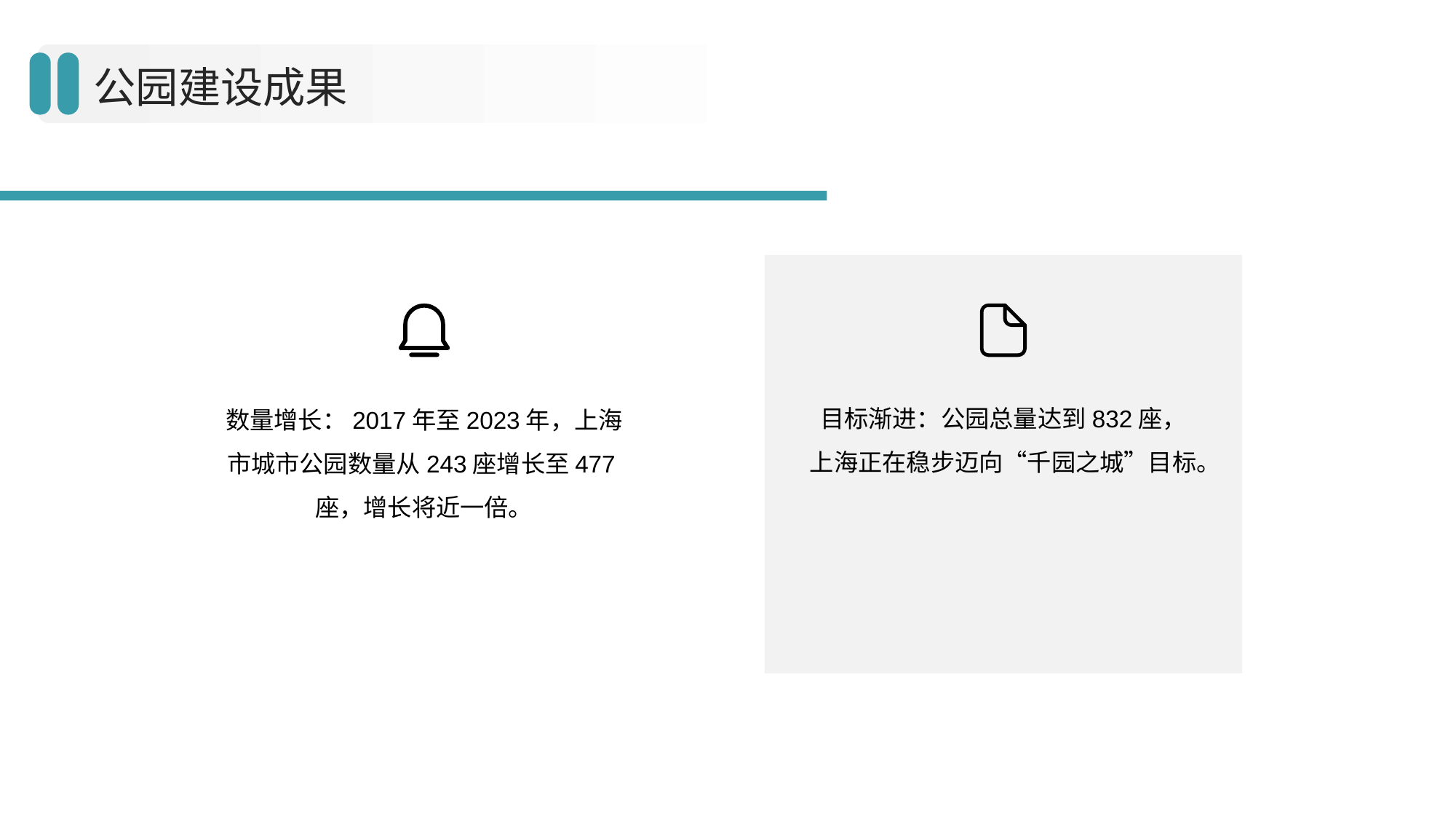

公园建设成果

目标渐进：公园总量达到832座，上海正在稳步迈向“千园之城”目标。
数量增长：2017年至2023年，上海市城市公园数量从243座增长至477座，增长将近一倍。